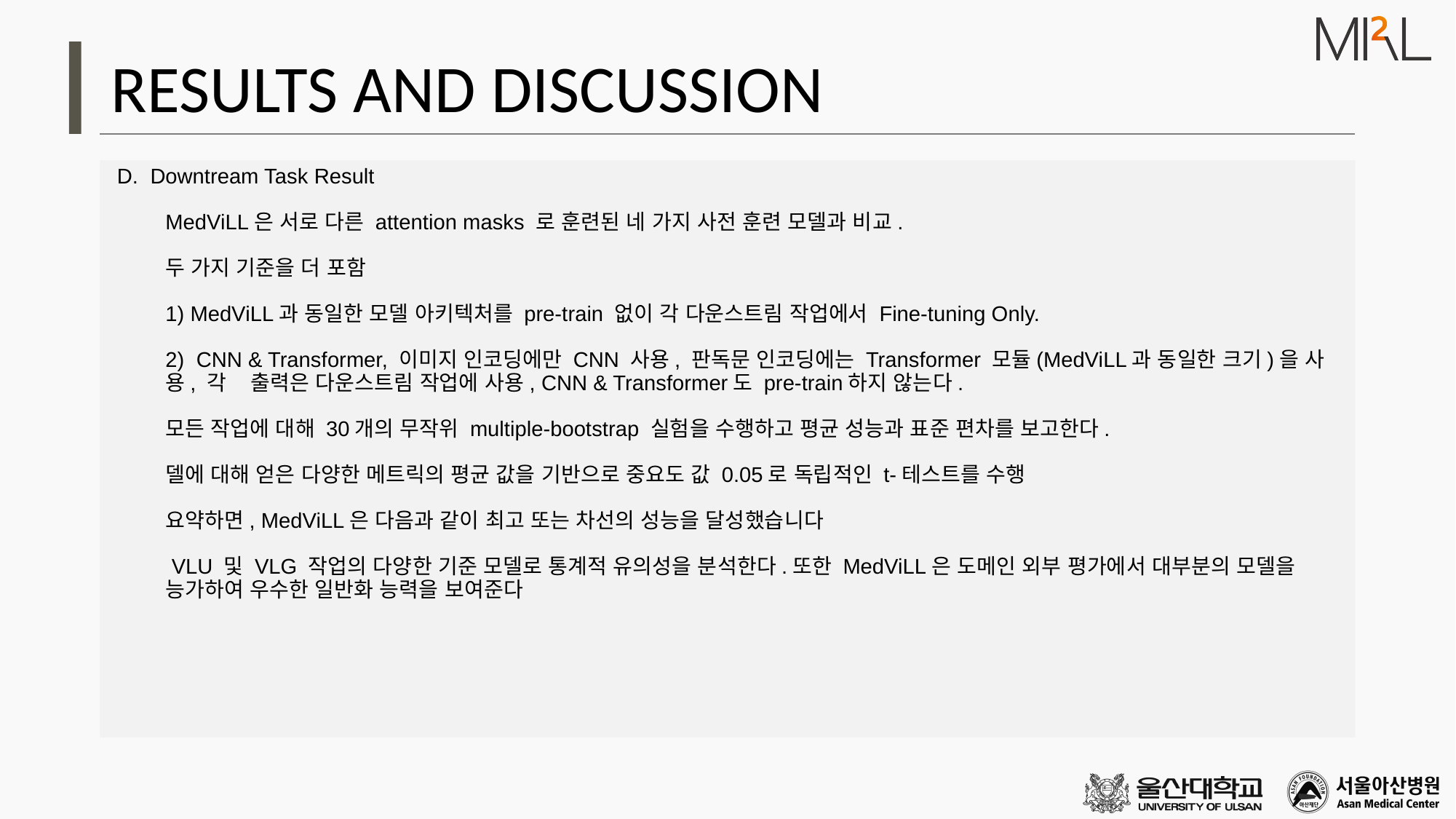

# RESULTS AND DISCUSSION
 D.  Downtream Task Result

MedViLL은 서로 다른 attention masks 로 훈련된 네 가지 사전 훈련 모델과 비교.

두 가지 기준을 더 포함

1) MedViLL과 동일한 모델 아키텍처를 pre-train 없이 각 다운스트림 작업에서 Fine-tuning Only.

2)  CNN & Transformer, 이미지 인코딩에만 CNN 사용, 판독문 인코딩에는 Transformer 모듈(MedViLL과 동일한 크기)을 사용, 각    출력은 다운스트림 작업에 사용, CNN & Transformer도 pre-train하지 않는다.

모든 작업에 대해 30개의 무작위 multiple-bootstrap 실험을 수행하고 평균 성능과 표준 편차를 보고한다.

델에 대해 얻은 다양한 메트릭의 평균 값을 기반으로 중요도 값 0.05로 독립적인 t-테스트를 수행

요약하면, MedViLL은 다음과 같이 최고 또는 차선의 성능을 달성했습니다

 VLU 및 VLG 작업의 다양한 기준 모델로 통계적 유의성을 분석한다.또한 MedViLL은 도메인 외부 평가에서 대부분의 모델을 능가하여 우수한 일반화 능력을 보여준다